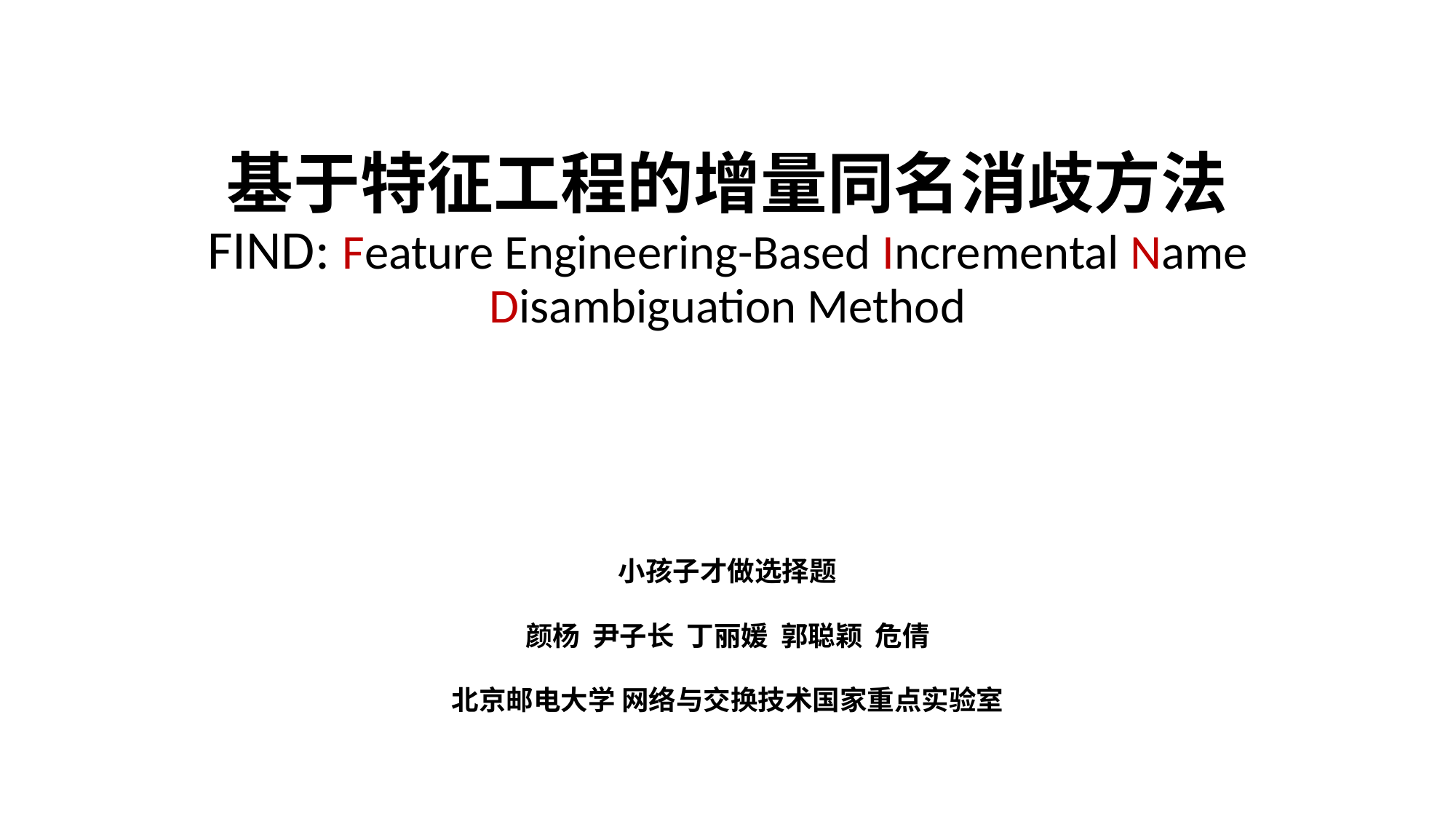

# 基于特征工程的增量同名消歧方法 FIND: Feature Engineering-Based Incremental Name Disambiguation Method
小孩子才做选择题
颜杨  尹子长  丁丽媛  郭聪颖  危倩
北京邮电大学 网络与交换技术国家重点实验室